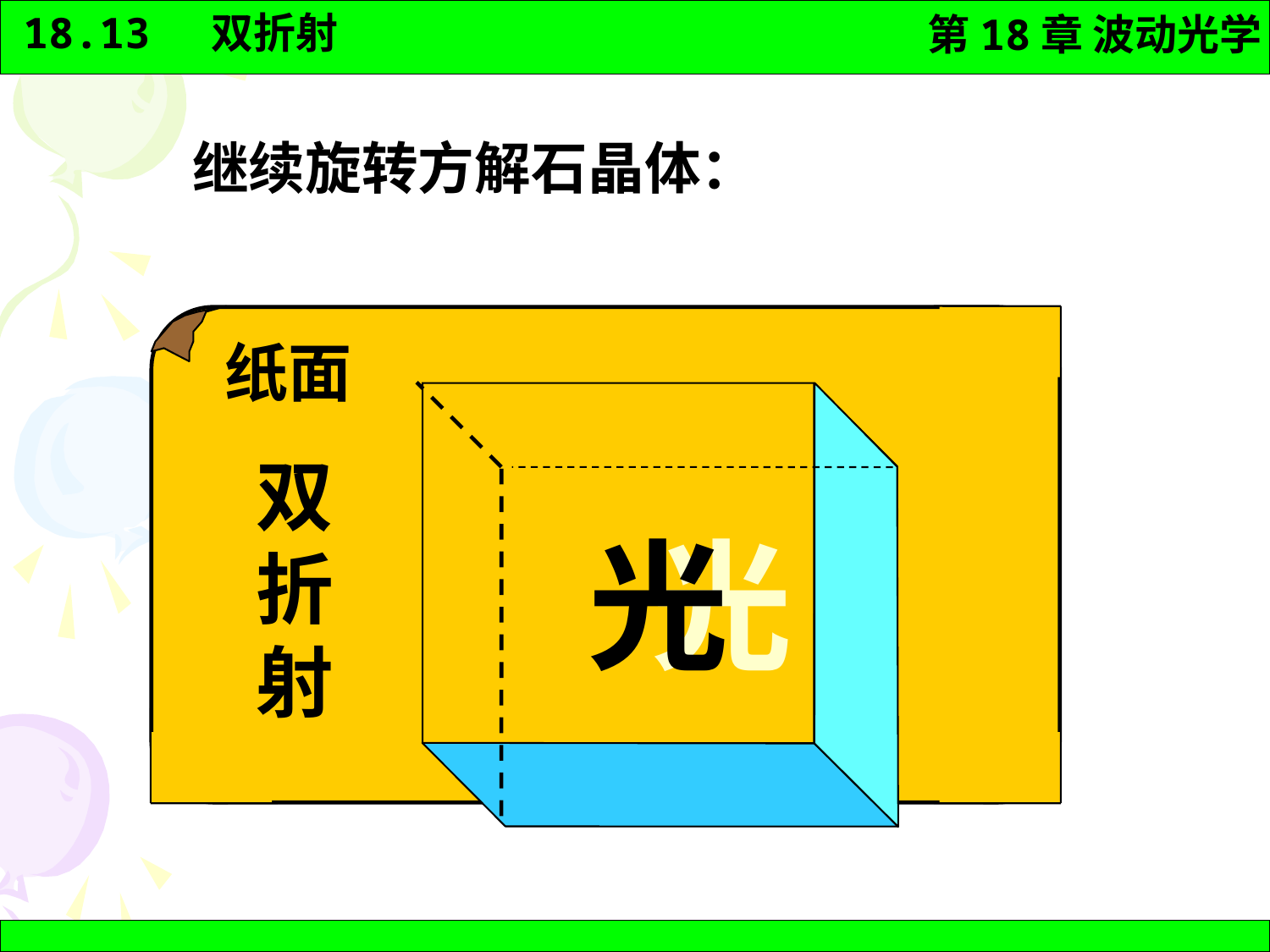

继续旋转方解石晶体：

纸面
方解石
 晶体

双
折
射

光
光